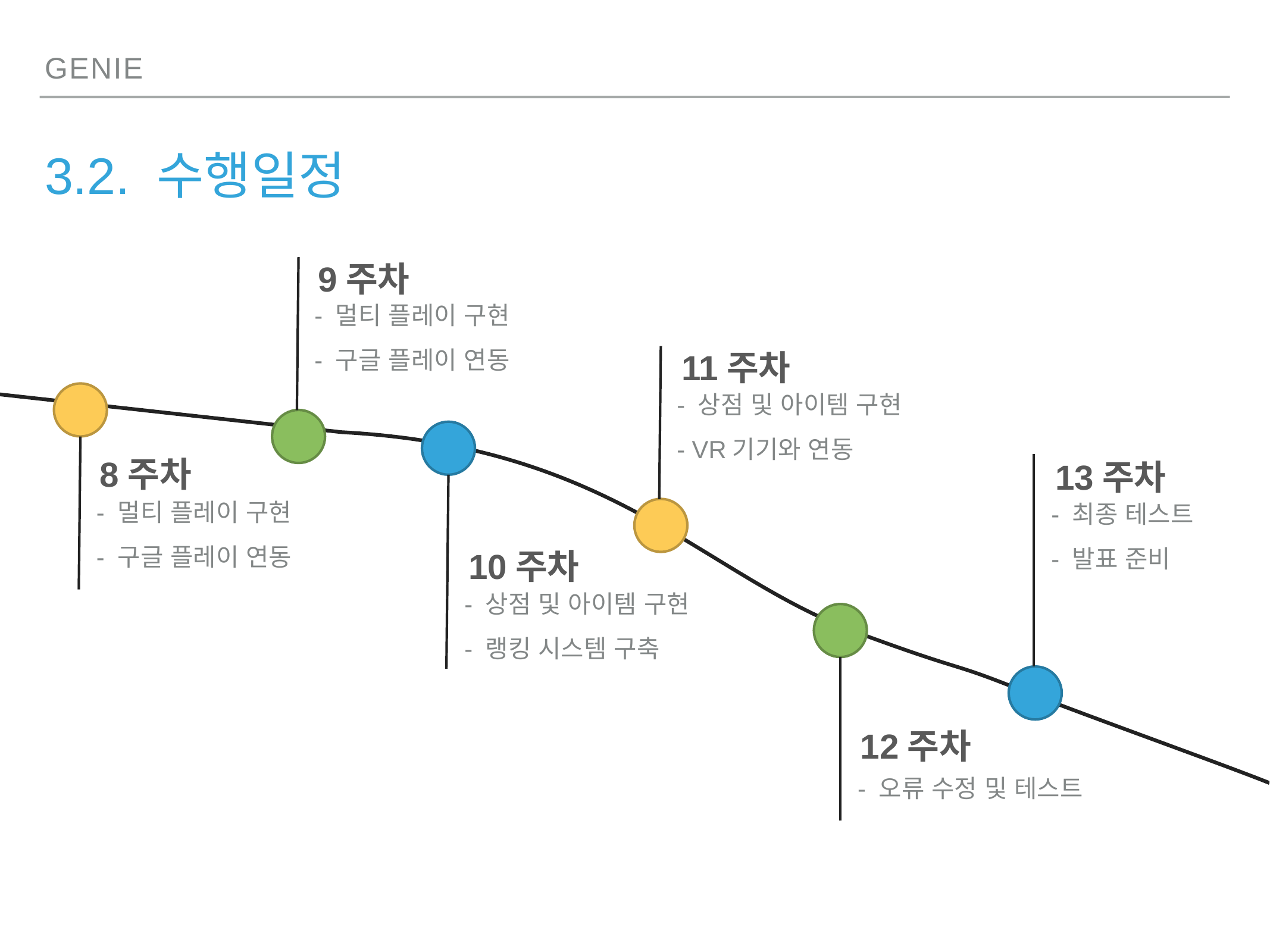

Genie
# 3.2. 수행일정
9주차
- 멀티 플레이 구현
- 구글 플레이 연동
11주차
- 상점 및 아이템 구현
- VR기기와 연동

8주차
13주차
- 멀티 플레이 구현
- 구글 플레이 연동
- 최종 테스트
- 발표 준비

10주차
- 상점 및 아이템 구현
- 랭킹 시스템 구축

12주차
- 오류 수정 및 테스트